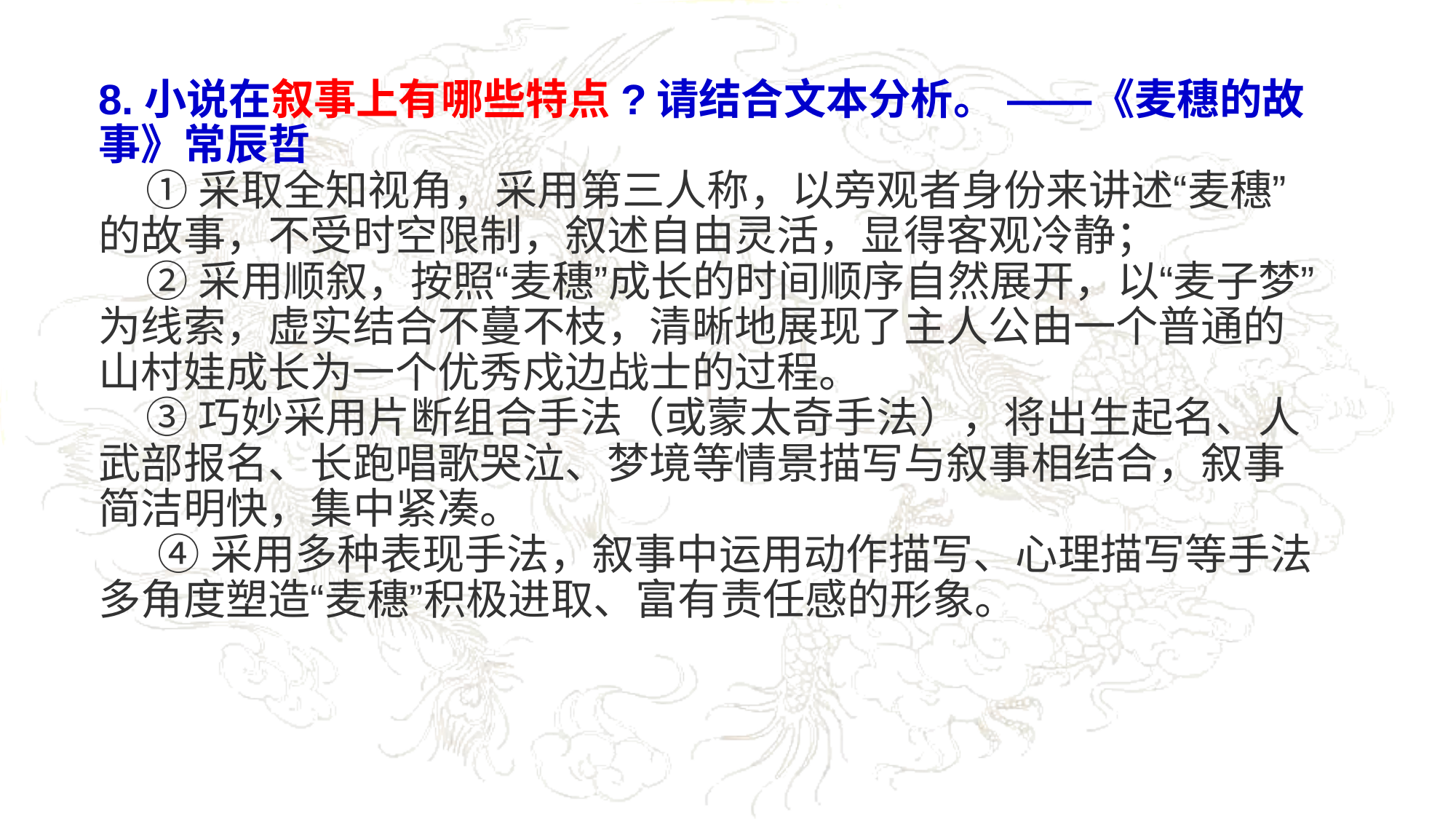

8.小说在叙事上有哪些特点?请结合文本分析。 ——《麦穗的故事》常辰哲
    ①采取全知视角，采用第三人称，以旁观者身份来讲述“麦穗”的故事，不受时空限制，叙述自由灵活，显得客观冷静；
    ②采用顺叙，按照“麦穗”成长的时间顺序自然展开，以“麦子梦”为线索，虚实结合不蔓不枝，清晰地展现了主人公由一个普通的山村娃成长为一个优秀戍边战士的过程。
    ③巧妙采用片断组合手法（或蒙太奇手法），将出生起名、人武部报名、长跑唱歌哭泣、梦境等情景描写与叙事相结合，叙事简洁明快，集中紧凑。
     ④采用多种表现手法，叙事中运用动作描写、心理描写等手法多角度塑造“麦穗”积极进取、富有责任感的形象。